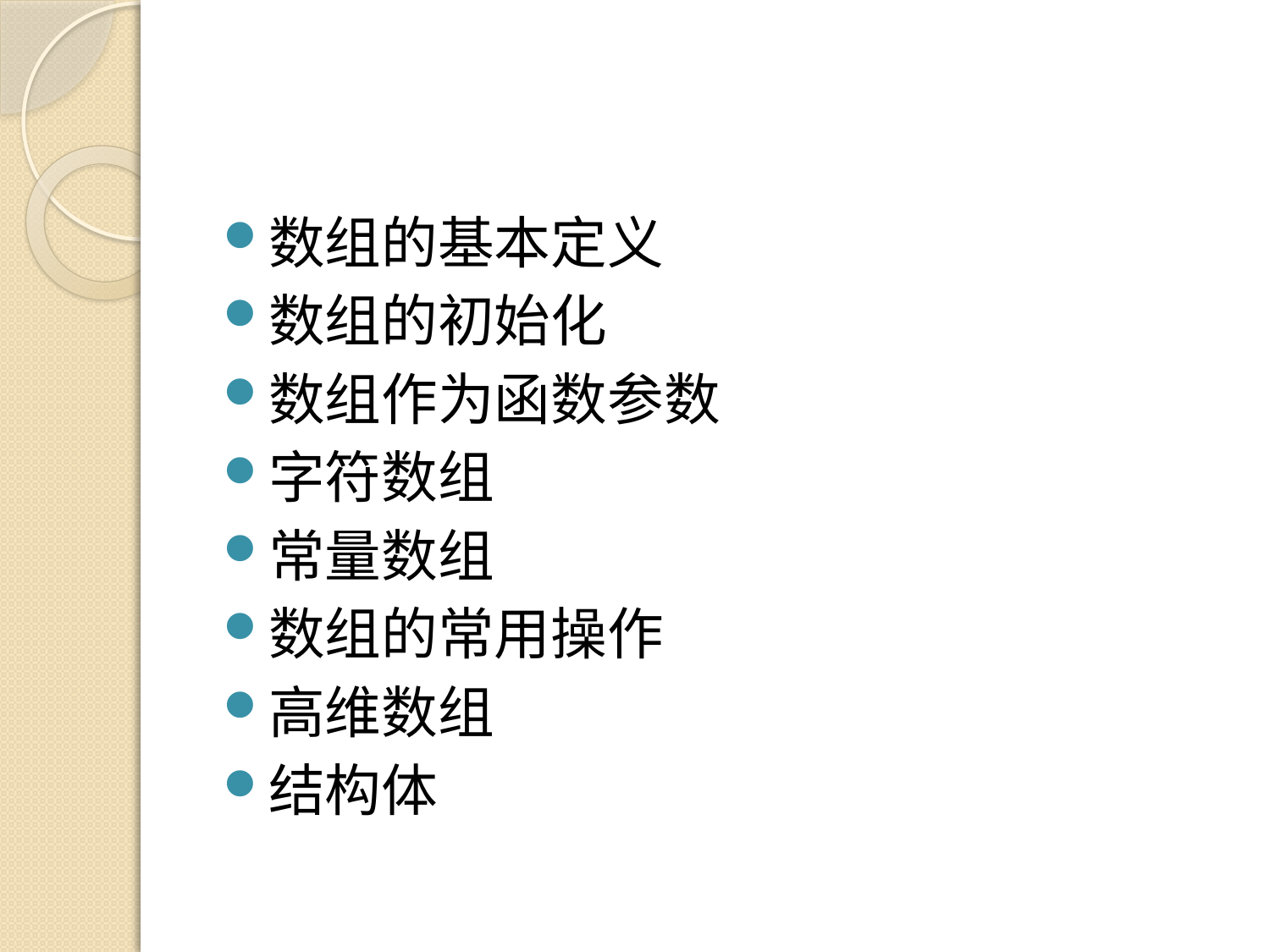

#
数组的基本定义
数组的初始化
数组作为函数参数
字符数组
常量数组
数组的常用操作
高维数组
结构体